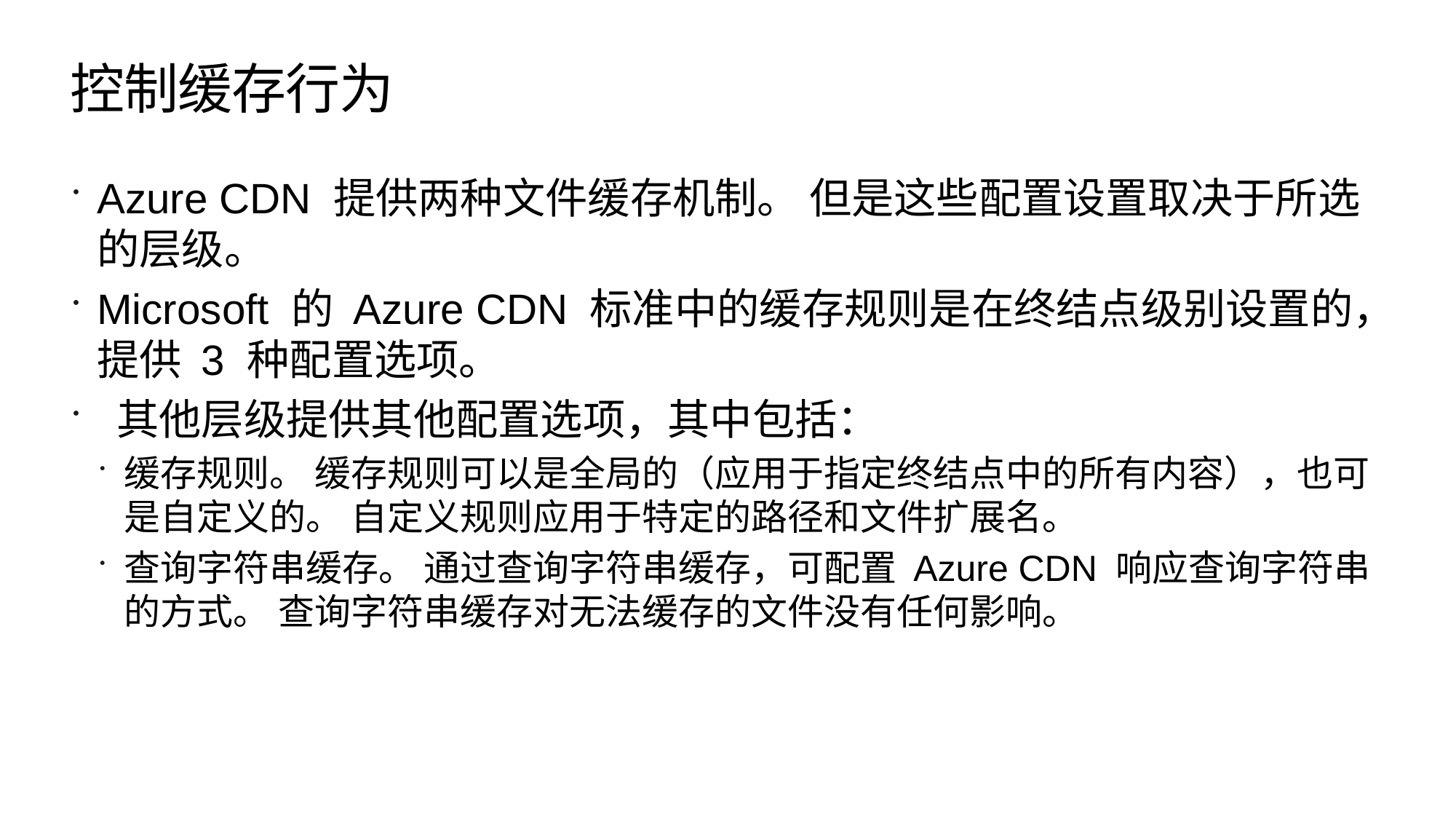

# 控制缓存行为
Azure CDN 提供两种文件缓存机制。 但是这些配置设置取决于所选的层级。
Microsoft 的 Azure CDN 标准中的缓存规则是在终结点级别设置的，提供 3 种配置选项。
 其他层级提供其他配置选项，其中包括：
缓存规则。 缓存规则可以是全局的（应用于指定终结点中的所有内容），也可是自定义的。 自定义规则应用于特定的路径和文件扩展名。
查询字符串缓存。 通过查询字符串缓存，可配置 Azure CDN 响应查询字符串的方式。 查询字符串缓存对无法缓存的文件没有任何影响。